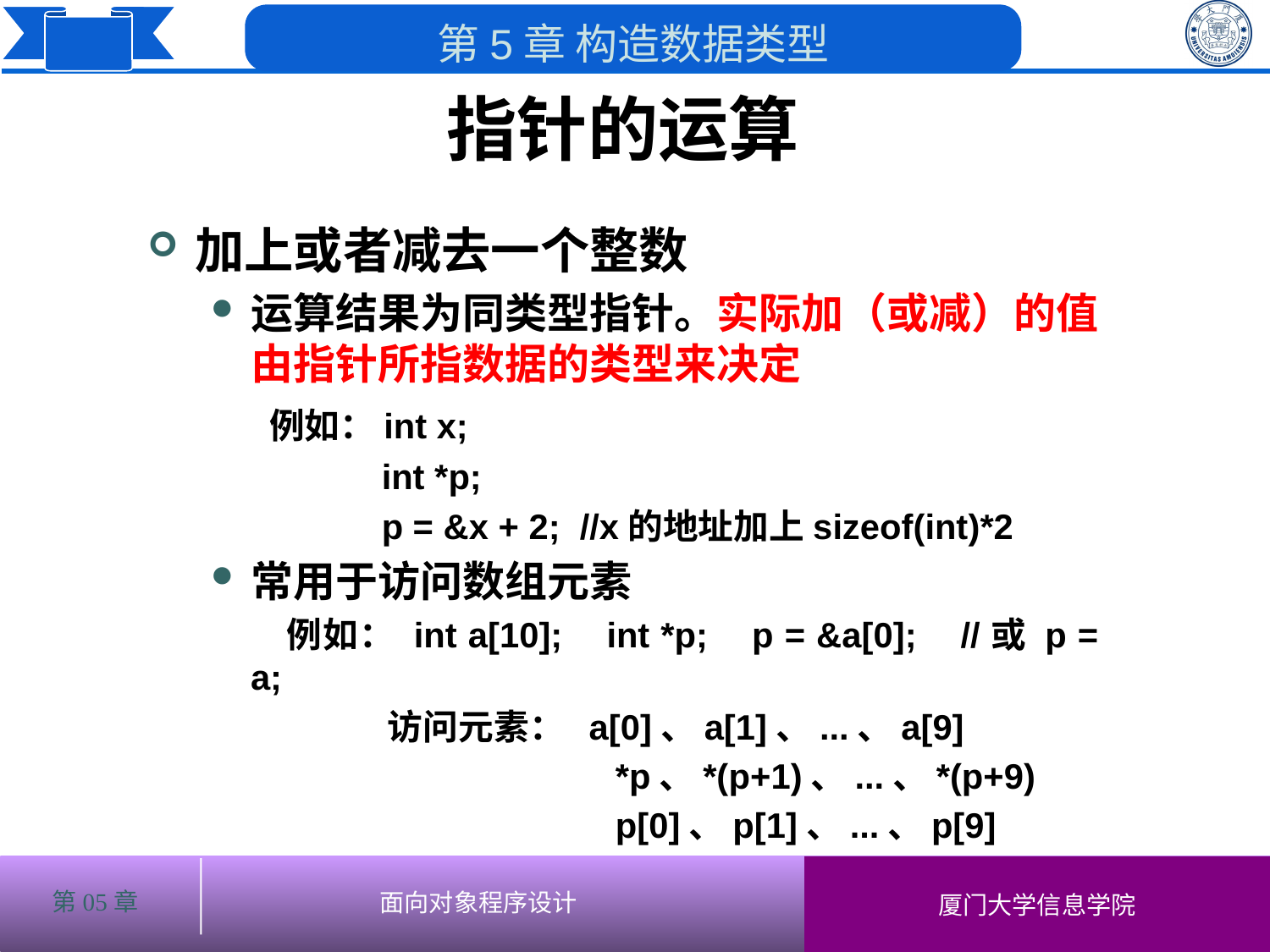

指针的运算
# 加上或者减去一个整数
运算结果为同类型指针。实际加（或减）的值由指针所指数据的类型来决定
      例如：int x;
           int *p;
           p = &x + 2;  //x的地址加上sizeof(int)*2
常用于访问数组元素
       例如： int a[10];    int *p;    p = &a[0];    //或 p = a;
             访问元素：  a[0]、a[1]、...、a[9]
                                   *p、*(p+1)、...、*(p+9)
                                   p[0]、p[1]、...、p[9]
54